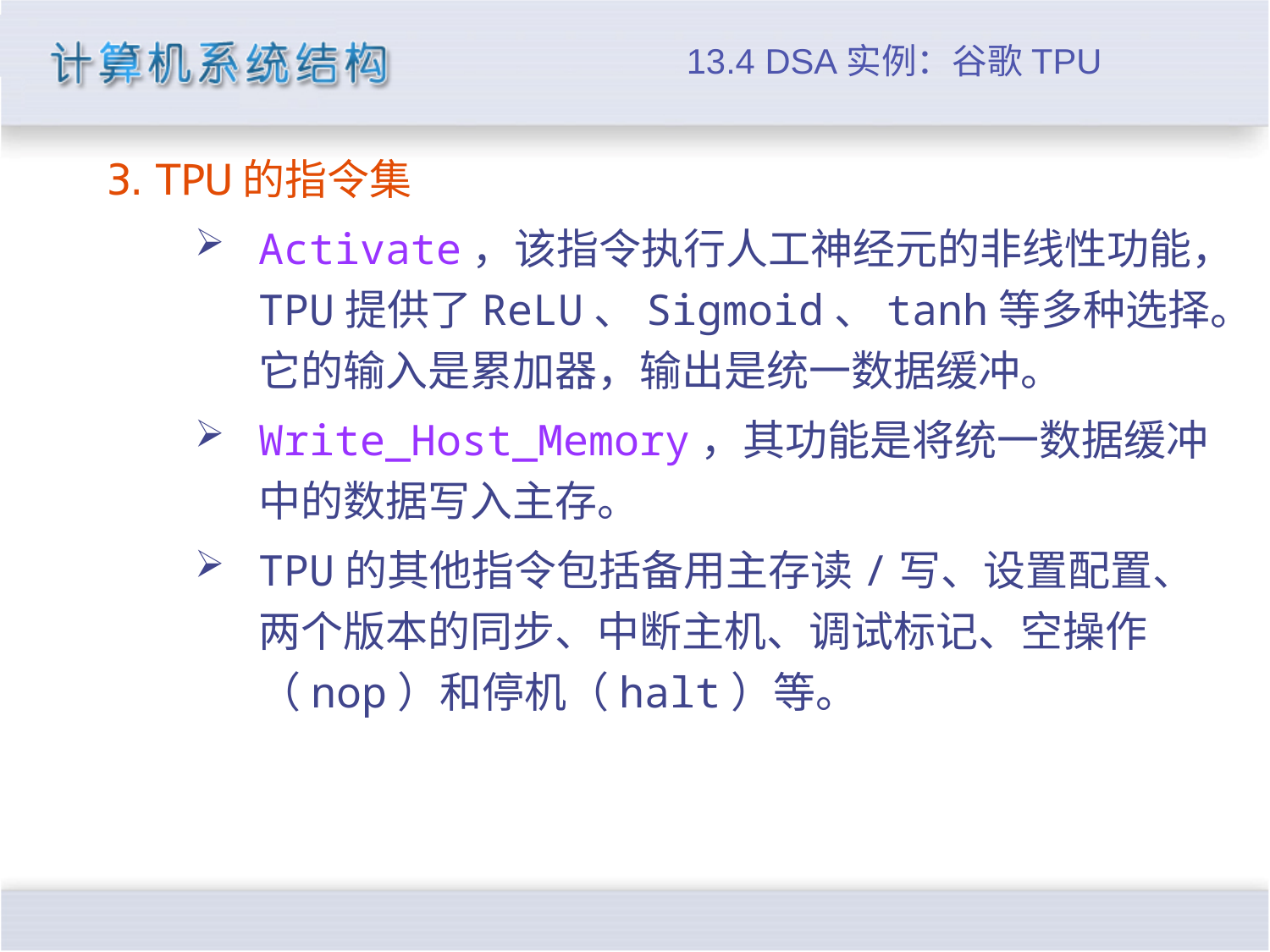

# 13.4 DSA实例：谷歌TPU
3. TPU的指令集
Activate，该指令执行人工神经元的非线性功能，TPU提供了ReLU、Sigmoid、tanh等多种选择。它的输入是累加器，输出是统一数据缓冲。
Write_Host_Memory，其功能是将统一数据缓冲中的数据写入主存。
TPU的其他指令包括备用主存读/写、设置配置、两个版本的同步、中断主机、调试标记、空操作（nop）和停机（halt）等。